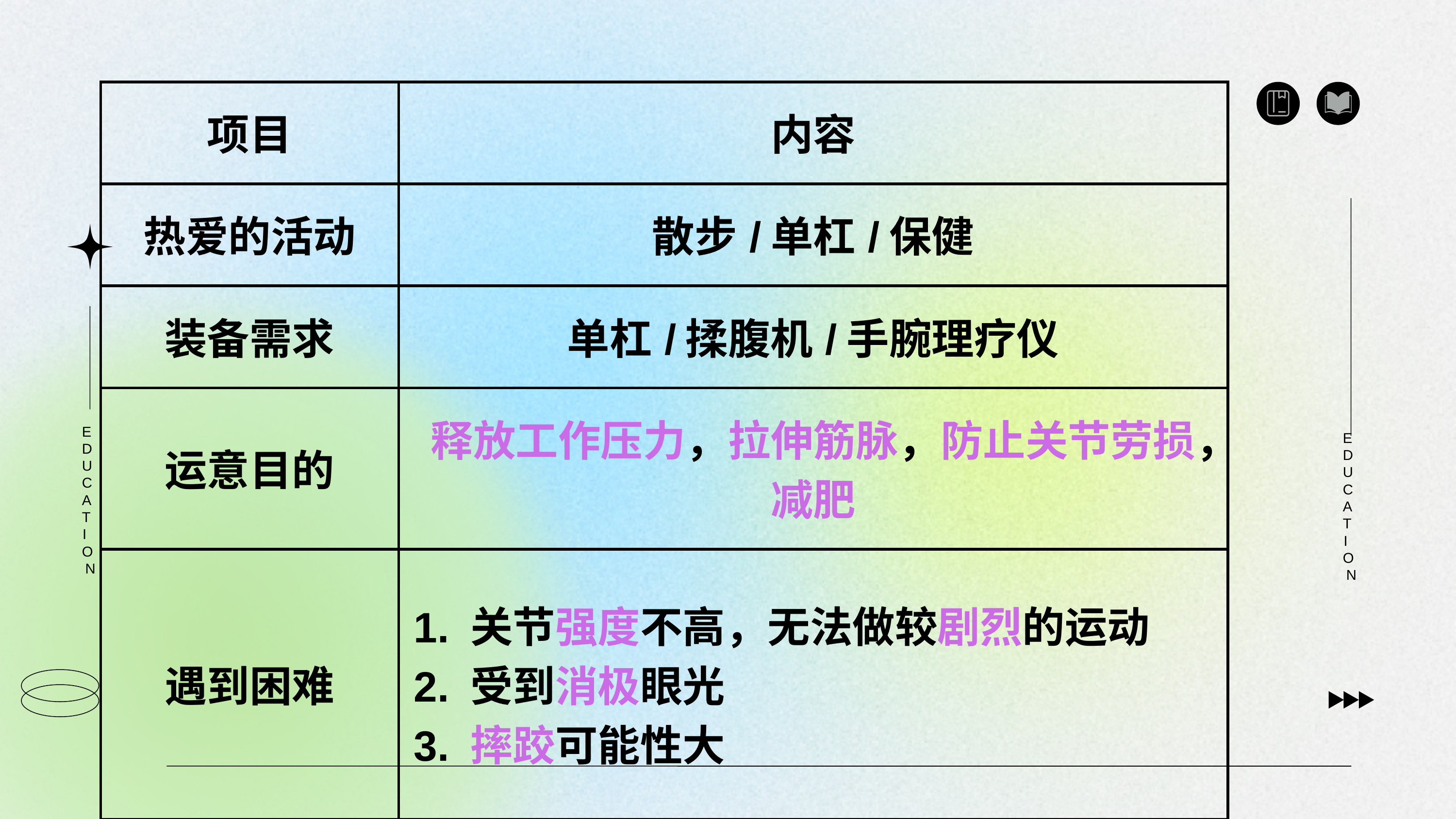

| 项目 | 内容 |
| --- | --- |
| 热爱的活动 | 散步/单杠/保健 |
| 装备需求 | 单杠/揉腹机/手腕理疗仪 |
| 运意目的 | 释放工作压力，拉伸筋脉，防止关节劳损，减肥 |
| 遇到困难 | 1. 关节强度不高，无法做较剧烈的运动 2. 受到消极眼光 3. 摔跤可能性大 |

EDUCATION
EDUCATION